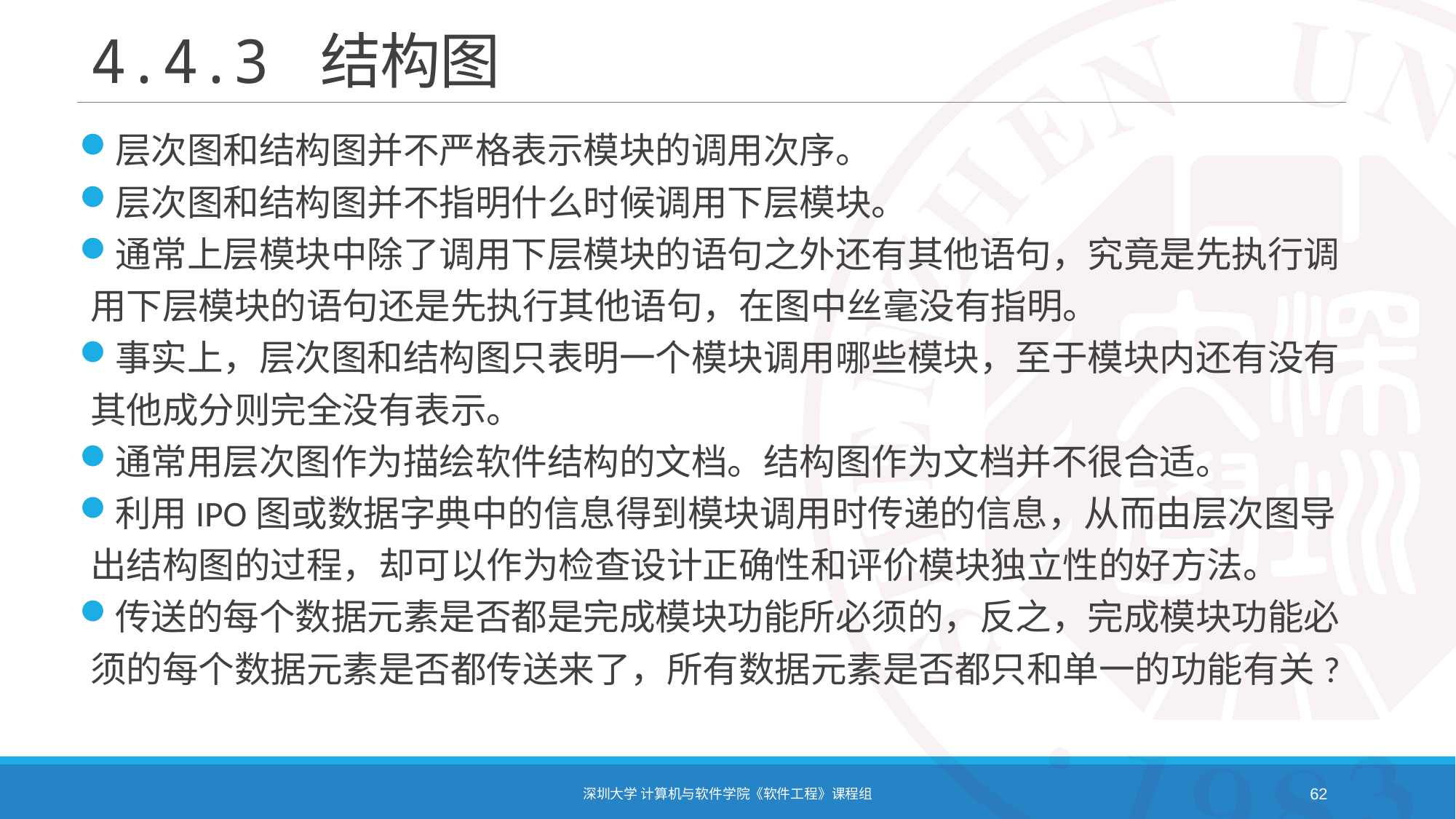

4.4.3 结构图
层次图和结构图并不严格表示模块的调用次序。
层次图和结构图并不指明什么时候调用下层模块。
通常上层模块中除了调用下层模块的语句之外还有其他语句，究竟是先执行调用下层模块的语句还是先执行其他语句，在图中丝毫没有指明。
事实上，层次图和结构图只表明一个模块调用哪些模块，至于模块内还有没有其他成分则完全没有表示。
通常用层次图作为描绘软件结构的文档。结构图作为文档并不很合适。
利用IPO图或数据字典中的信息得到模块调用时传递的信息，从而由层次图导出结构图的过程，却可以作为检查设计正确性和评价模块独立性的好方法。
传送的每个数据元素是否都是完成模块功能所必须的，反之，完成模块功能必须的每个数据元素是否都传送来了，所有数据元素是否都只和单一的功能有关?

深圳大学 计算机与软件学院《软件工程》课程组
62